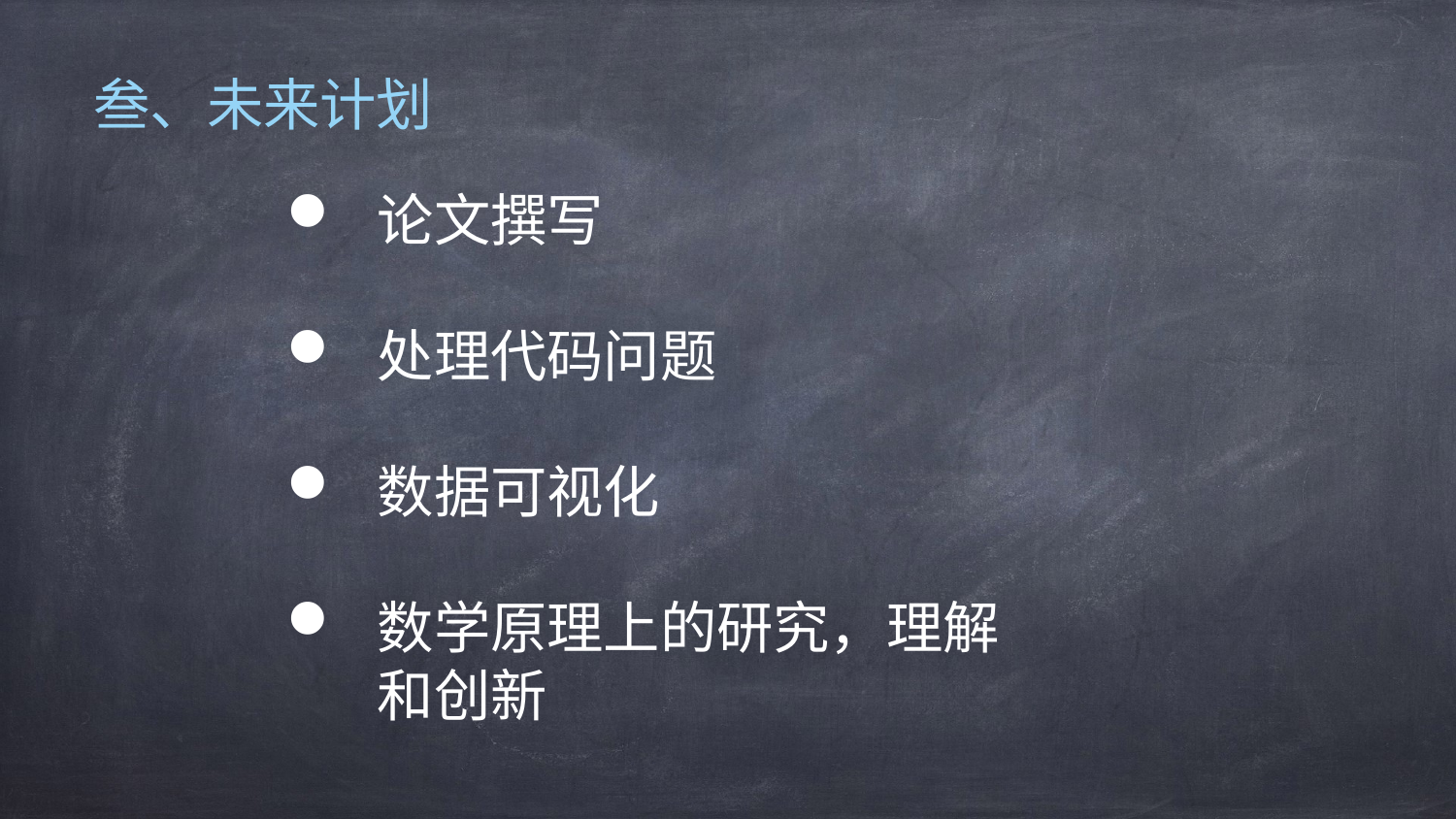

叁、未来计划
论文撰写

处理代码问题

数据可视化

数学原理上的研究，理解和创新